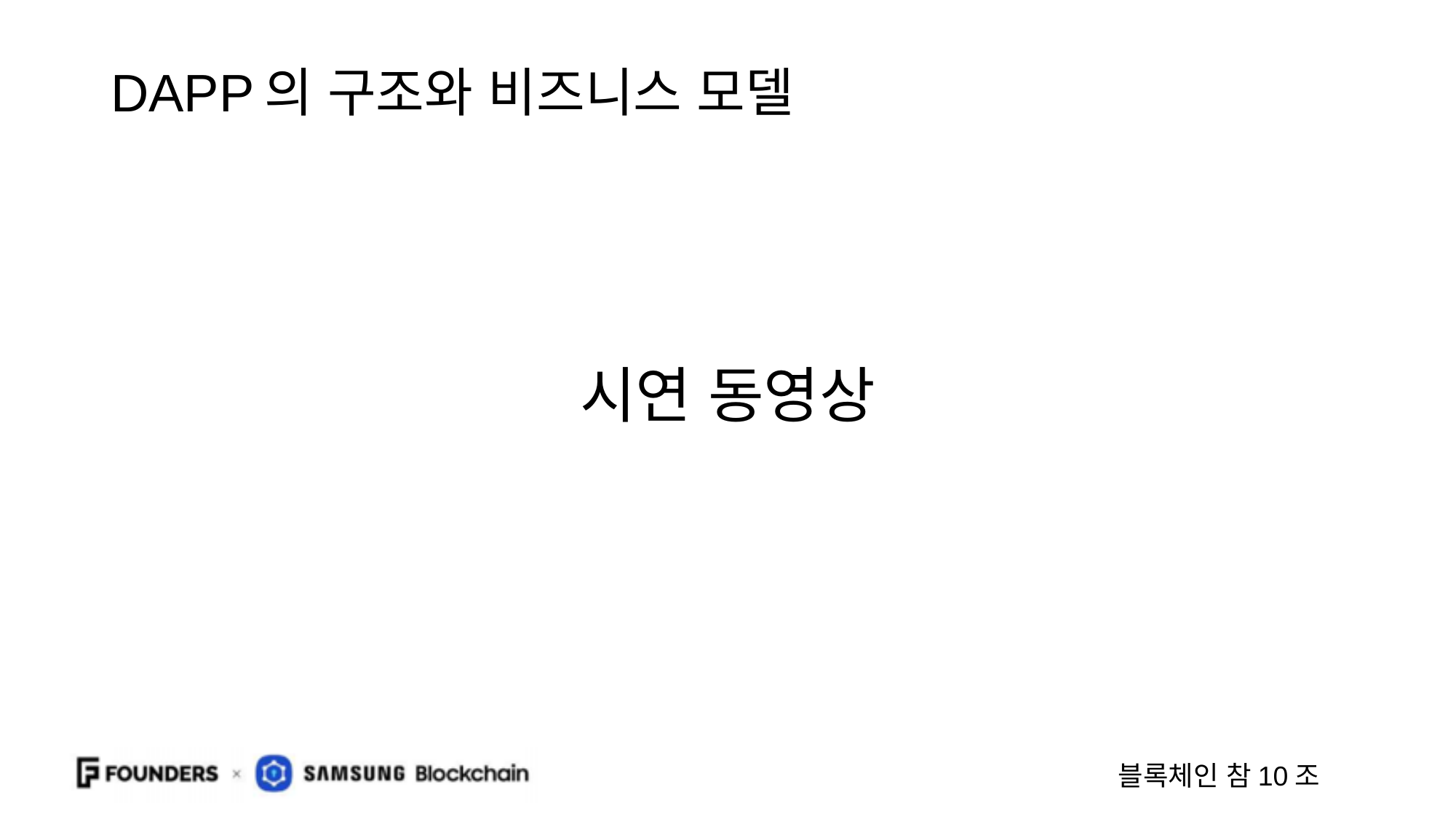

# DAPP의 구조와 비즈니스 모델
시연 동영상
블록체인 참10조